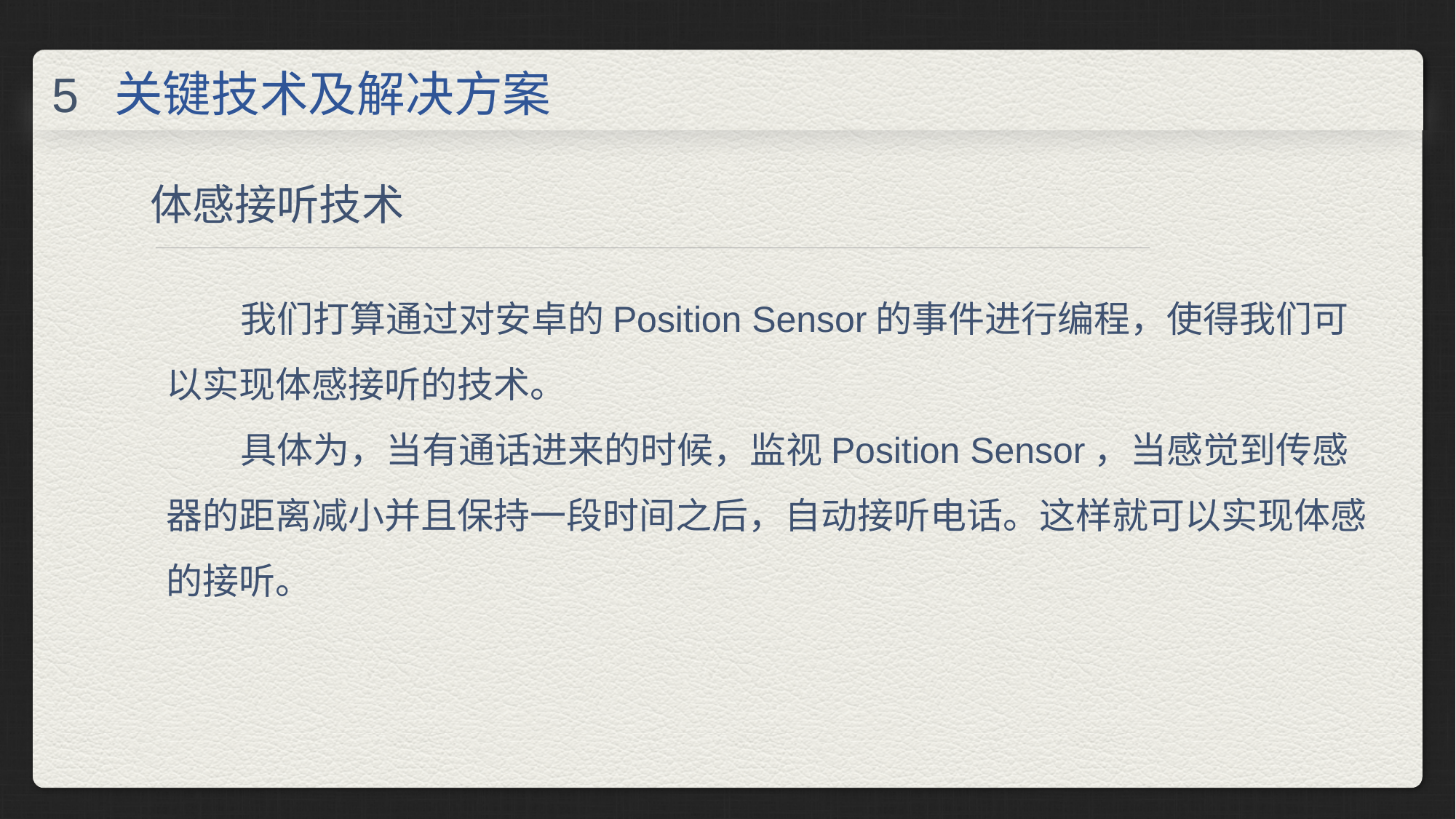

关键技术及解决方案
5
体感接听技术
我们打算通过对安卓的Position Sensor的事件进行编程，使得我们可以实现体感接听的技术。
具体为，当有通话进来的时候，监视Position Sensor，当感觉到传感器的距离减小并且保持一段时间之后，自动接听电话。这样就可以实现体感的接听。